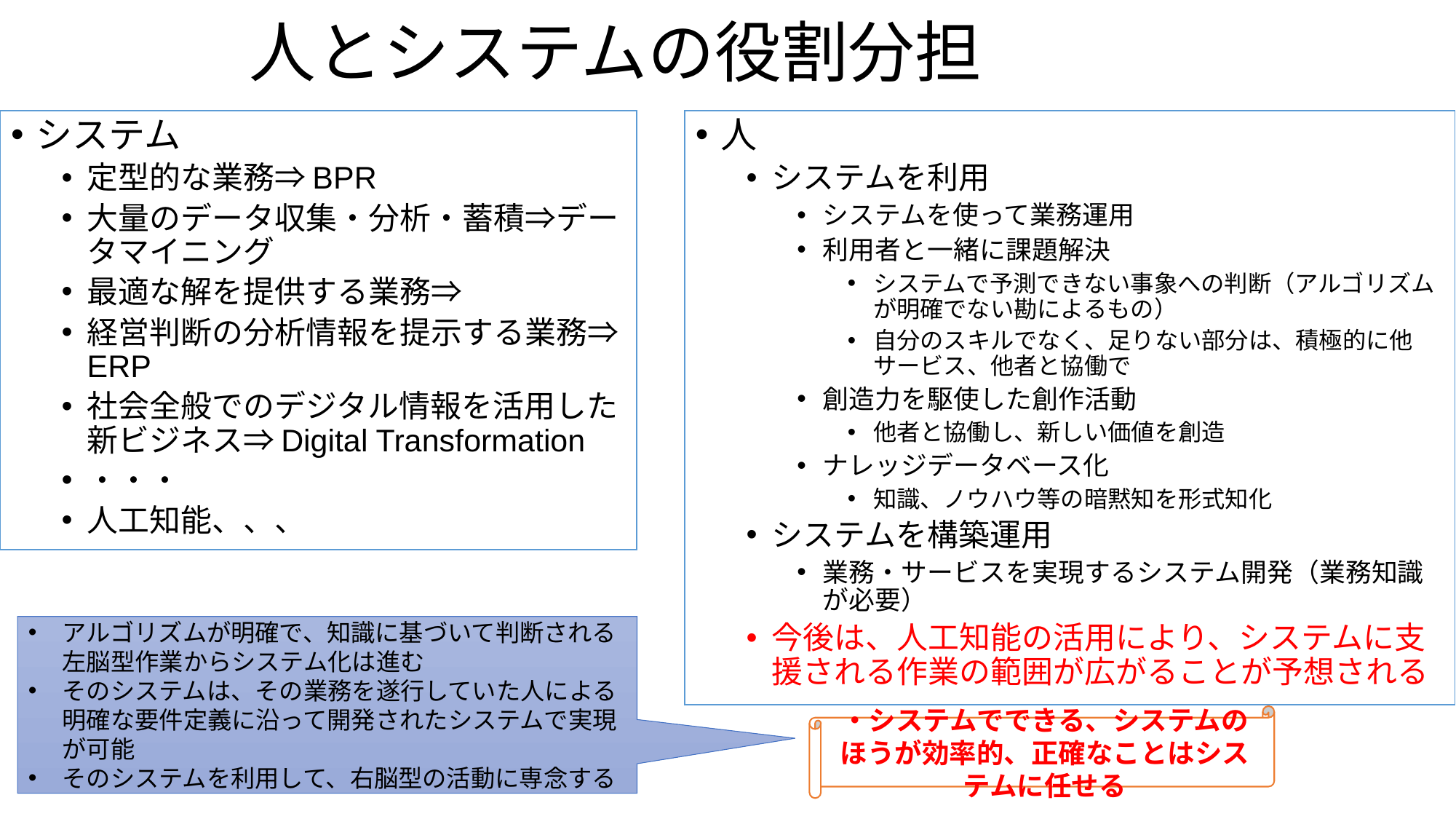

# 人とシステムの役割分担
人
システムを利用
システムを使って業務運用
利用者と一緒に課題解決
システムで予測できない事象への判断（アルゴリズムが明確でない勘によるもの）
自分のスキルでなく、足りない部分は、積極的に他サービス、他者と協働で
創造力を駆使した創作活動
他者と協働し、新しい価値を創造
ナレッジデータベース化
知識、ノウハウ等の暗黙知を形式知化
システムを構築運用
業務・サービスを実現するシステム開発（業務知識が必要）
今後は、人工知能の活用により、システムに支援される作業の範囲が広がることが予想される
システム
定型的な業務⇒BPR
大量のデータ収集・分析・蓄積⇒データマイニング
最適な解を提供する業務⇒
経営判断の分析情報を提示する業務⇒ERP
社会全般でのデジタル情報を活用した新ビジネス⇒Digital Transformation
・・・
人工知能、、、
アルゴリズムが明確で、知識に基づいて判断される左脳型作業からシステム化は進む
そのシステムは、その業務を遂行していた人による明確な要件定義に沿って開発されたシステムで実現が可能
そのシステムを利用して、右脳型の活動に専念する
・システムでできる、システムのほうが効率的、正確なことはシステムに任せる

109